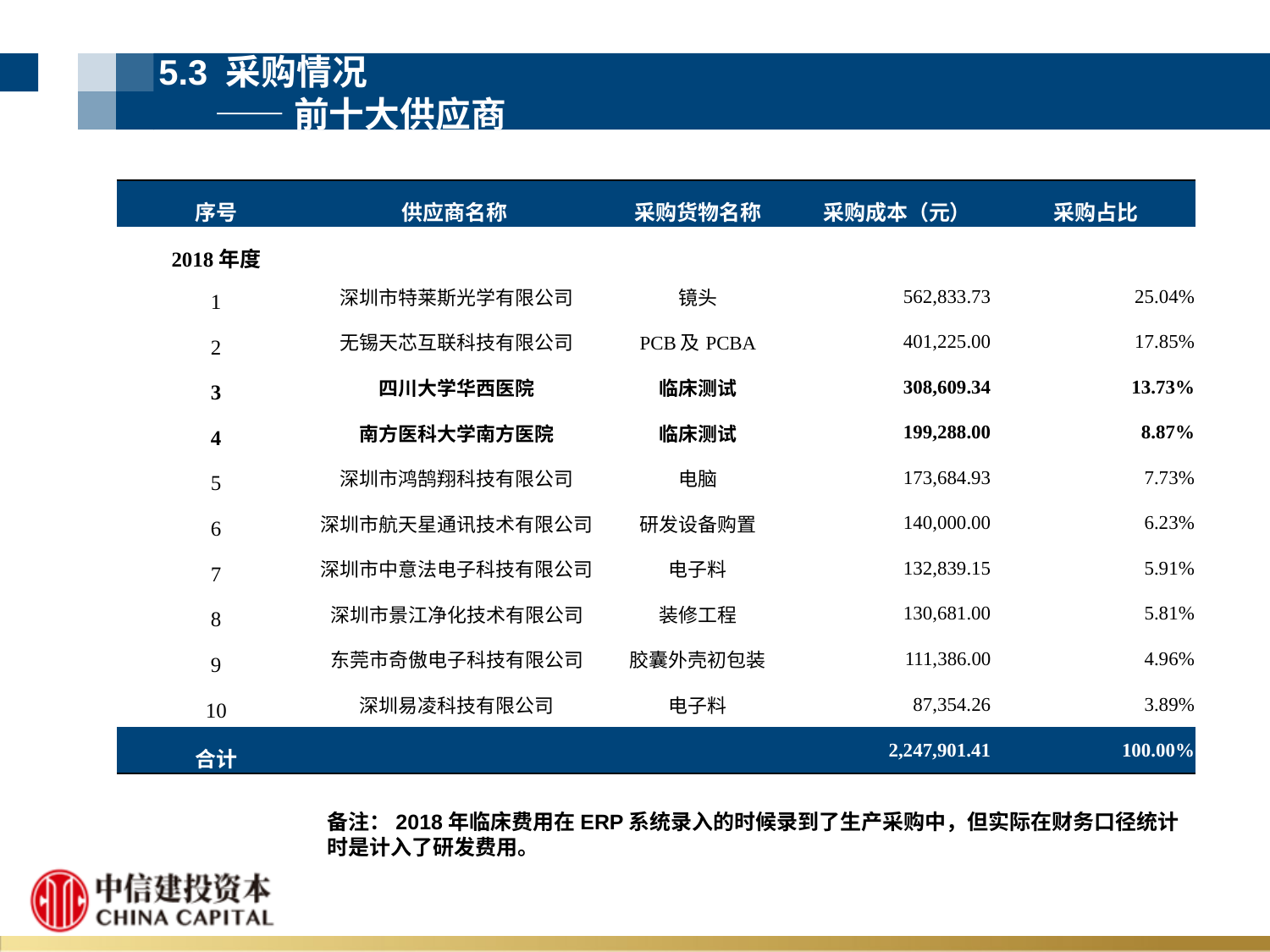

5.3 采购情况
       ——前十大供应商
| 序号 | 供应商名称 | 采购货物名称 | 采购成本（元） | 采购占比 |
| --- | --- | --- | --- | --- |
| 2018年度 |  |  |  |  |
| 1 | 深圳市特莱斯光学有限公司 | 镜头 | 562,833.73 | 25.04% |
| 2 | 无锡天芯互联科技有限公司 | PCB及PCBA | 401,225.00 | 17.85% |
| 3 | 四川大学华西医院 | 临床测试 | 308,609.34 | 13.73% |
| 4 | 南方医科大学南方医院 | 临床测试 | 199,288.00 | 8.87% |
| 5 | 深圳市鸿鹄翔科技有限公司 | 电脑 | 173,684.93 | 7.73% |
| 6 | 深圳市航天星通讯技术有限公司 | 研发设备购置 | 140,000.00 | 6.23% |
| 7 | 深圳市中意法电子科技有限公司 | 电子料 | 132,839.15 | 5.91% |
| 8 | 深圳市景江净化技术有限公司 | 装修工程 | 130,681.00 | 5.81% |
| 9 | 东莞市奇傲电子科技有限公司 | 胶囊外壳初包装 | 111,386.00 | 4.96% |
| 10 | 深圳易凌科技有限公司 | 电子料 | 87,354.26 | 3.89% |
| 合计 |  |  | 2,247,901.41 | 100.00% |
备注：2018年临床费用在ERP系统录入的时候录到了生产采购中，但实际在财务口径统计时是计入了研发费用。